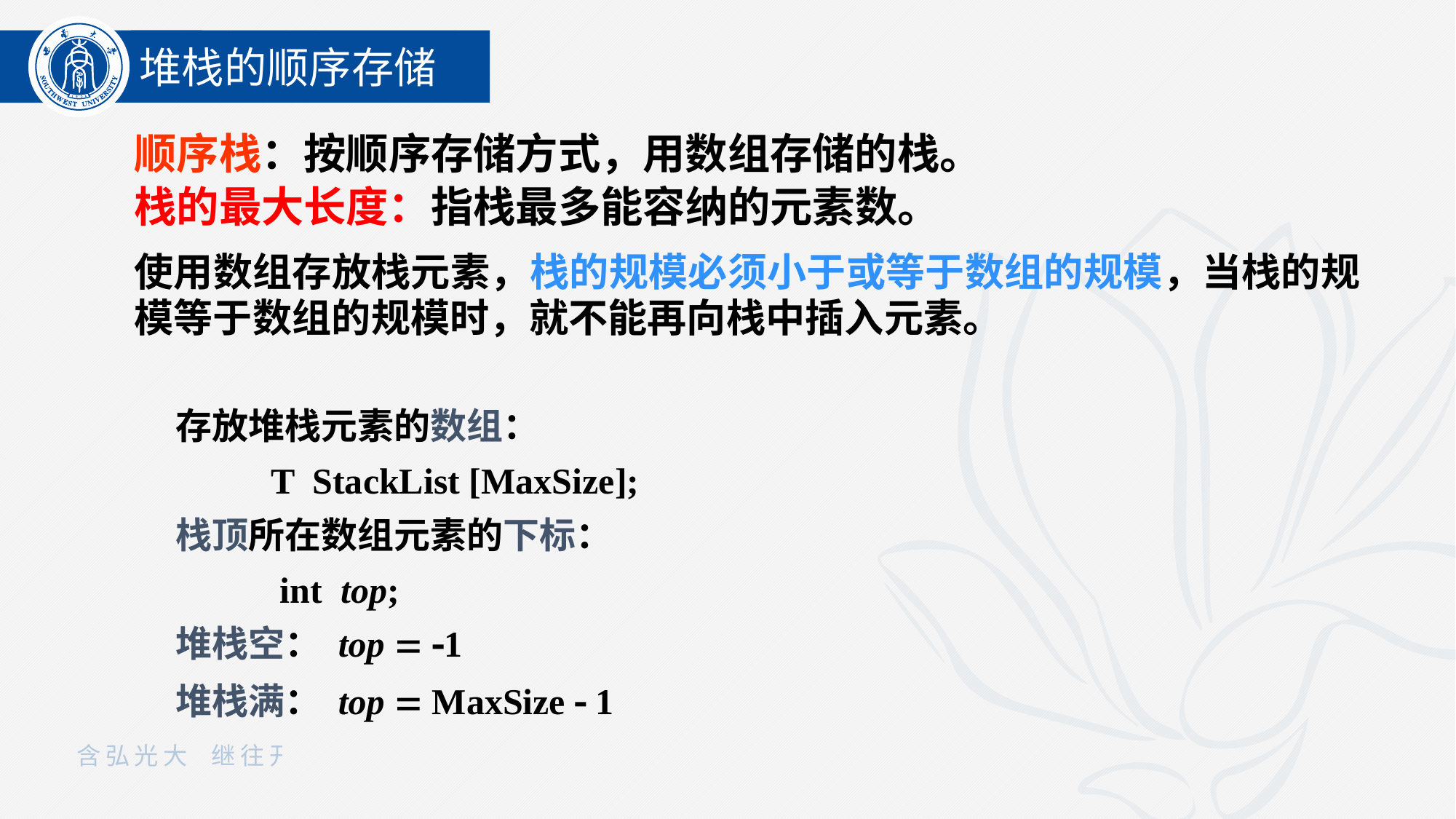

顺序栈：按顺序存储方式，用数组存储的栈。
栈的最大长度：指栈最多能容纳的元素数。
使用数组存放栈元素，栈的规模必须小于或等于数组的规模，当栈的规模等于数组的规模时，就不能再向栈中插入元素。

    存放堆栈元素的数组：
               T  StackList [MaxSize];
    栈顶所在数组元素的下标：
                int  top;
    堆栈空： top = −1
    堆栈满： top = MaxSize − 1
堆栈的顺序存储